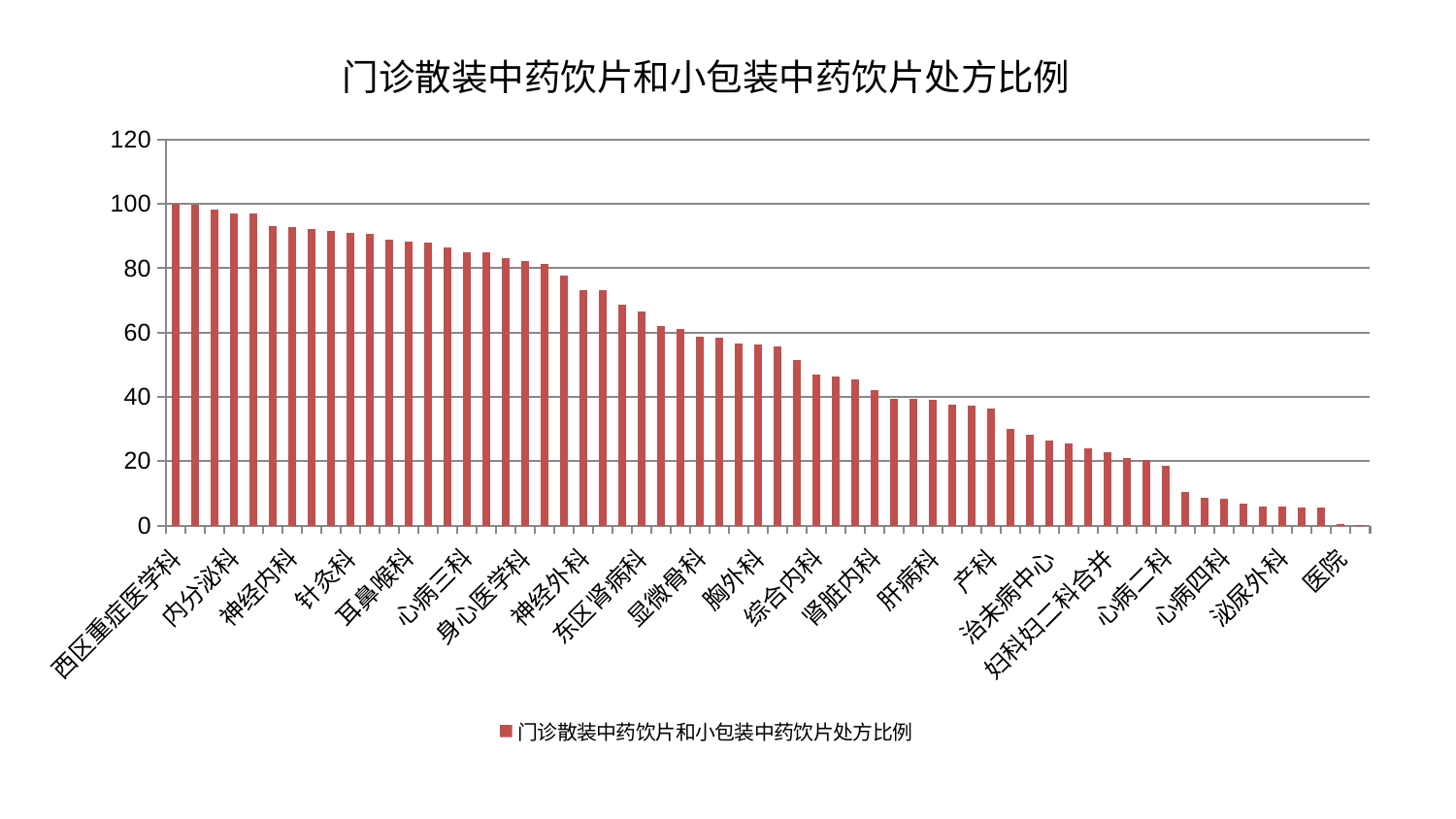

### Chart: 门诊散装中药饮片和小包装中药饮片处方比例

| Category | 门诊散装中药饮片和小包装中药饮片处方比例 |
|---|---|
| 西区重症医学科 | 100.0 |
| 心病一科 | 99.61505466451514 |
| 小儿骨科 | 98.08160191005639 |
| 内分泌科 | 97.18933666873389 |
| 重症医学科 | 97.00802255201522 |
| 骨科 | 93.04112248590168 |
| 神经内科 | 92.83531449790524 |
| 脑病二科 | 92.16027335856462 |
| 肝胆外科 | 91.65657275888591 |
| 针灸科 | 90.94469301512761 |
| 眼科 | 90.7334123472908 |
| 微创骨科 | 89.02386301622269 |
| 耳鼻喉科 | 88.38901356402611 |
| 妇二科 | 88.10999310889761 |
| 呼吸内科 | 86.40504082771092 |
| 心病三科 | 85.05879338291939 |
| 消化内科 | 84.8648284315259 |
| 康复科 | 83.16098290034155 |
| 身心医学科 | 82.10811100316174 |
| 中医经典科 | 81.48024388416947 |
| 脑病三科 | 77.60230759865244 |
| 神经外科 | 73.1634837485682 |
| 小儿推拿科 | 73.08297882906926 |
| 皮肤科 | 68.66313736985666 |
| 东区肾病科 | 66.66970646713537 |
| 推拿科 | 61.92461154788051 |
| 妇科 | 61.105988547071206 |
| 显微骨科 | 58.84753543715056 |
| 儿科 | 58.50133051767973 |
| 男科 | 56.718299280760874 |
| 胸外科 | 56.40456450518049 |
| 肛肠科 | 55.710766785062994 |
| 周围血管科 | 51.324805987189265 |
| 综合内科 | 46.91239457955925 |
| 血液科 | 46.38785817068113 |
| 肿瘤内科 | 45.37065180470085 |
| 肾脏内科 | 42.22053337145654 |
| 口腔科 | 39.377991271960155 |
| 中医外治中心 | 39.28132941699477 |
| 肝病科 | 39.049574647372516 |
| 美容皮肤科 | 37.716441096009255 |
| 脊柱骨科 | 37.14056897374888 |
| 产科 | 36.344158015437465 |
| 创伤骨科 | 30.083521112083965 |
| 脾胃科消化科合并 | 28.18540759105629 |
| 治未病中心 | 26.44857937428702 |
| 脾胃病科 | 25.54094437696021 |
| 心血管内科 | 24.127324801597553 |
| 妇科妇二科合并 | 22.780742586583976 |
| 关节骨科 | 21.055130413653036 |
| 普通外科 | 20.336166402773443 |
| 心病二科 | 18.45469912696925 |
| 脑病一科 | 10.519992809669883 |
| 风湿病科 | 8.53330334356187 |
| 心病四科 | 8.342091442940024 |
| 乳腺甲状腺外科 | 6.939451271935479 |
| 运动损伤骨科 | 5.914104835558753 |
| 泌尿外科 | 5.8041978416544575 |
| 东区重症医学科 | 5.62872705982888 |
| 肾病科 | 5.536969159632474 |
| 医院 | 0.3820239910958967 |
| 老年医学科 | 0.17701113797252066 |
219